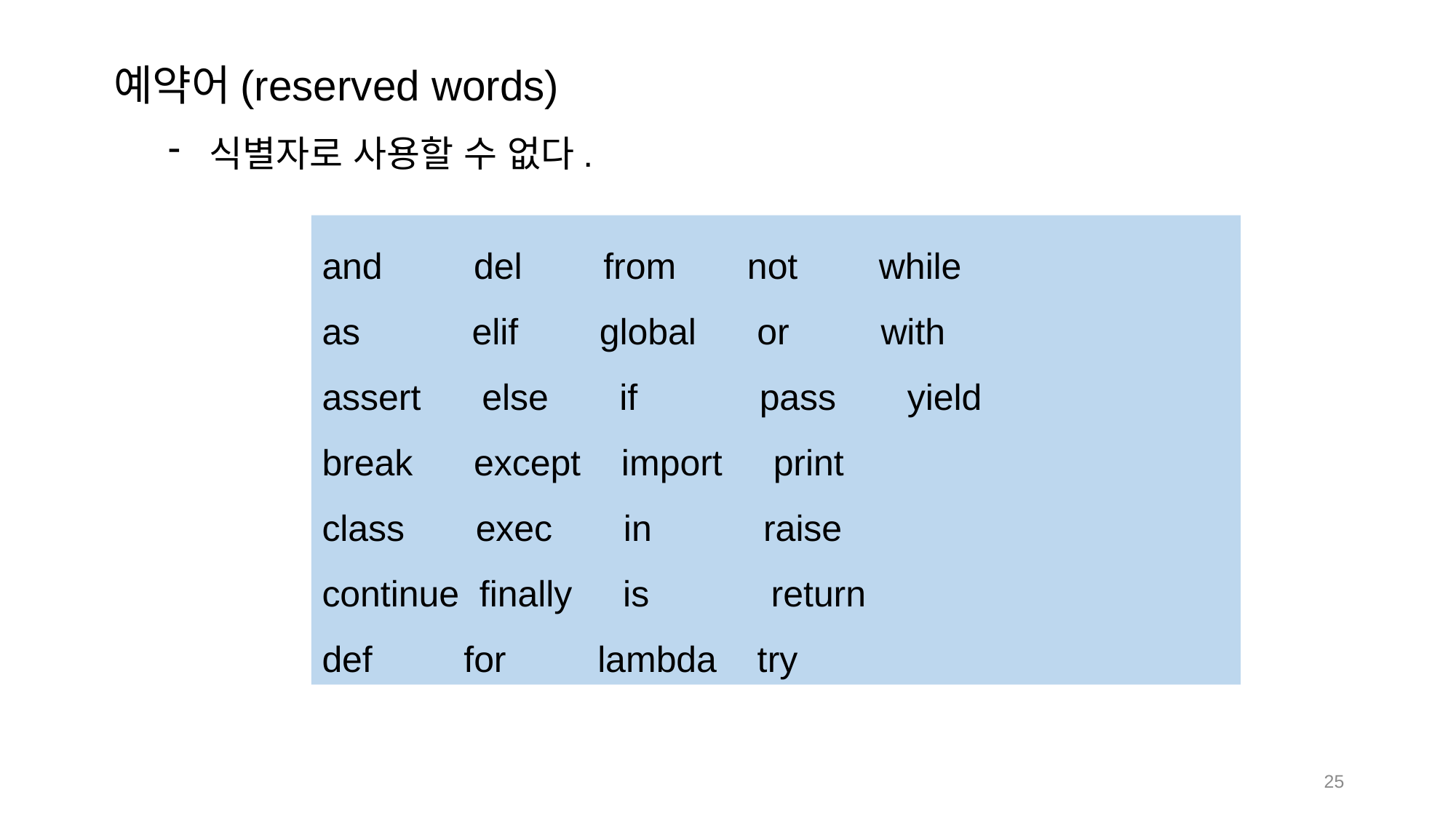

예약어(reserved words)
식별자로 사용할 수 없다.

and         del        from       not        while
as           elif        global      or         with
assert      else       if            pass       yield
break      except    import     print
class       exec       in           raise
continue  finally     is            return
def         for         lambda    try
25